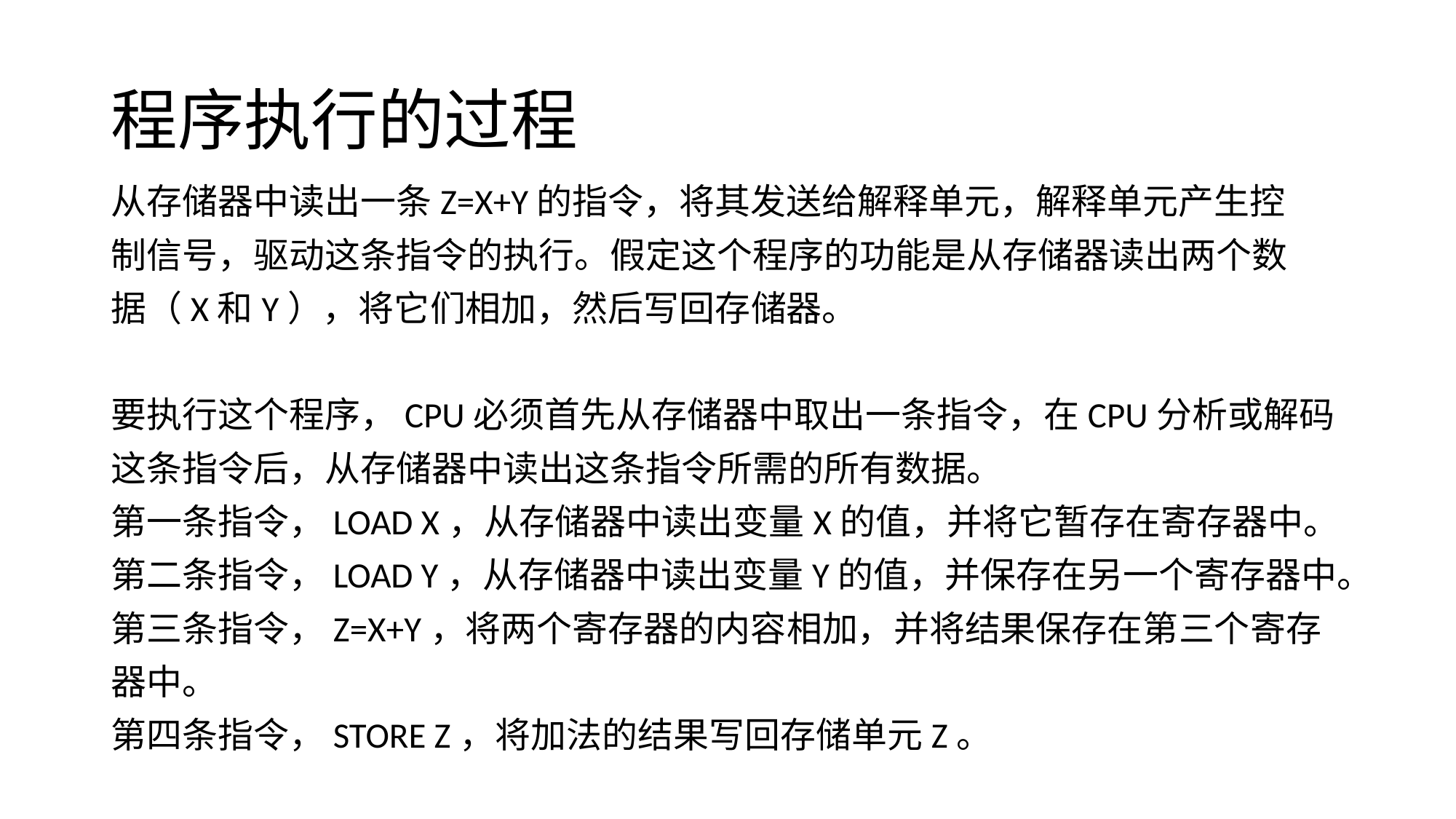

# 程序执行的过程
从存储器中读出一条Z=X+Y的指令，将其发送给解释单元，解释单元产生控
制信号，驱动这条指令的执行。假定这个程序的功能是从存储器读出两个数
据（X和Y），将它们相加，然后写回存储器。

要执行这个程序，CPU必须首先从存储器中取出一条指令，在CPU分析或解码
这条指令后，从存储器中读出这条指令所需的所有数据。
第一条指令，LOAD X，从存储器中读出变量X的值，并将它暂存在寄存器中。
第二条指令，LOAD Y，从存储器中读出变量Y的值，并保存在另一个寄存器中。
第三条指令，Z=X+Y，将两个寄存器的内容相加，并将结果保存在第三个寄存
器中。
第四条指令，STORE Z，将加法的结果写回存储单元Z。